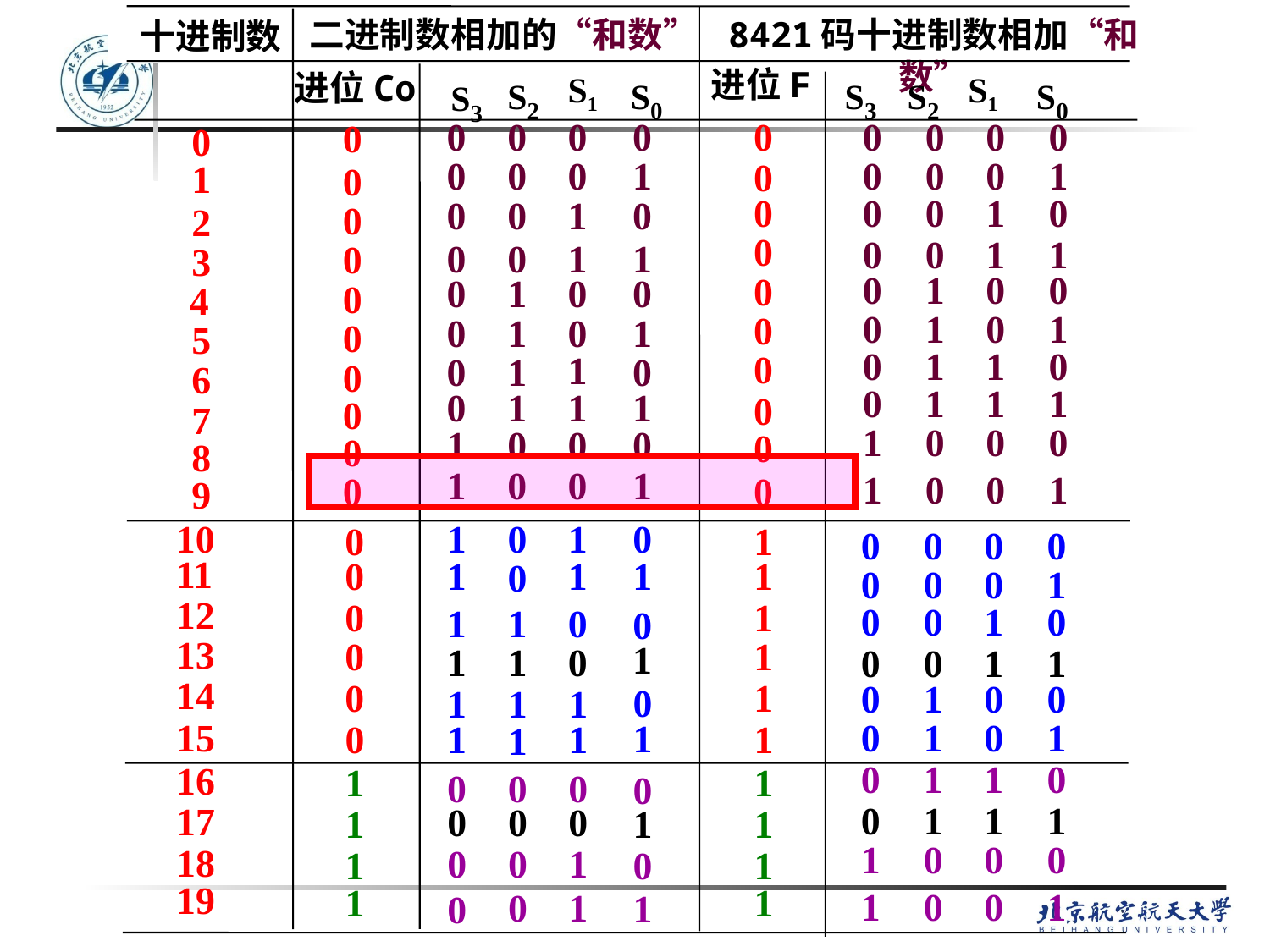

二进制数相加的“和数”

进位F

进位Co
S0

S2
S1
S3
S2
S1
S0
S3

0
0
0
0
0
0
0
0
0
0
0
0
0
0
1
0
0
0
1
0
1
0
0
0
0
1
0
0
0
1
0
0
2
0
0
0
1
1
0
0
1
1
0
3
0
1
0
0
0
0
1
0
0
0
4
0
1
0
1
0
0
1
0
1
0
5
0
1
1
0
0
1
0
1
0
0
6
0
1
1
1
0
1
1
1
0
0
7
1
0
0
0
1
0
0
0
0
0
8
1
0
0
1
1
0
0
1
0
0
9
0
10
1
0
1
0
1
0
0
0
0

11
1
0
1
1
1
0
0
0
0
1
12
0
1
0
0
1
0
1
1
0
0
13
0
1
1
1
1
0
0
0
1
1
14
0
1
0
1
0
0
0
1
1
1
15
0
1
0
1
1
1
1
0
1
1
0
1
1
0
16
1
1
0
0
0
0

0
1
1
1
17
0
0
0
1
1
1
1
0
0
0
18
0
0
1
1
0
1
19
1
1
1
0
0
1
1
0
1
0

8421码十进制数相加“和数”
十进制数